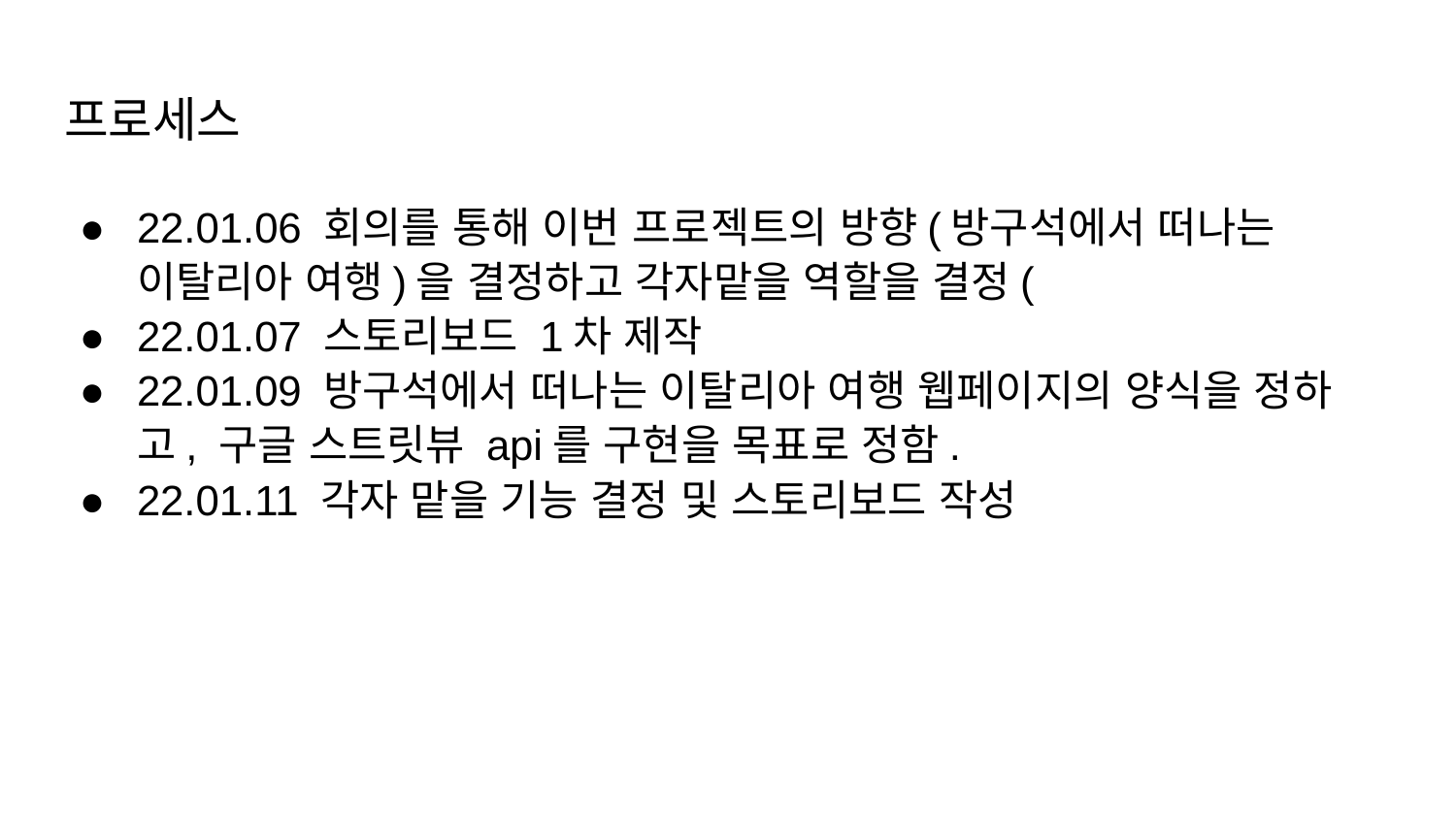

# 프로세스
22.01.06 회의를 통해 이번 프로젝트의 방향(방구석에서 떠나는 이탈리아 여행)을 결정하고 각자맡을 역할을 결정(
22.01.07 스토리보드 1차 제작
22.01.09 방구석에서 떠나는 이탈리아 여행 웹페이지의 양식을 정하고, 구글 스트릿뷰 api를 구현을 목표로 정함.
22.01.11 각자 맡을 기능 결정 및 스토리보드 작성